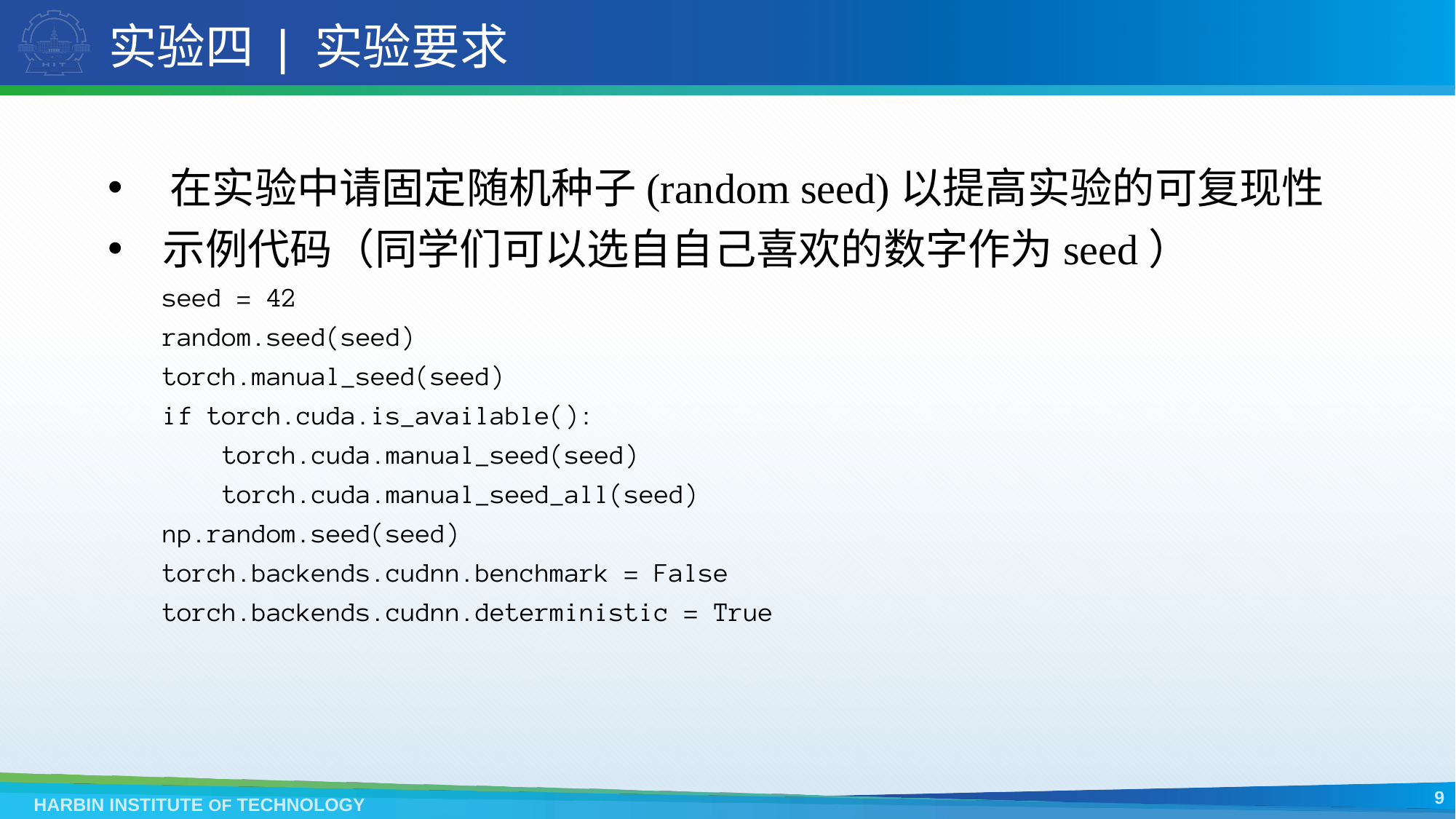

# 实验四 | 实验要求
在实验中请固定随机种子(random seed)以提高实验的可复现性
示例代码（同学们可以选自自己喜欢的数字作为seed）
seed = 42
random.seed(seed)
torch.manual_seed(seed)
if torch.cuda.is_available():
    torch.cuda.manual_seed(seed)
    torch.cuda.manual_seed_all(seed)
np.random.seed(seed)
torch.backends.cudnn.benchmark = False
torch.backends.cudnn.deterministic = True
9
HARBIN INSTITUTE OF TECHNOLOGY